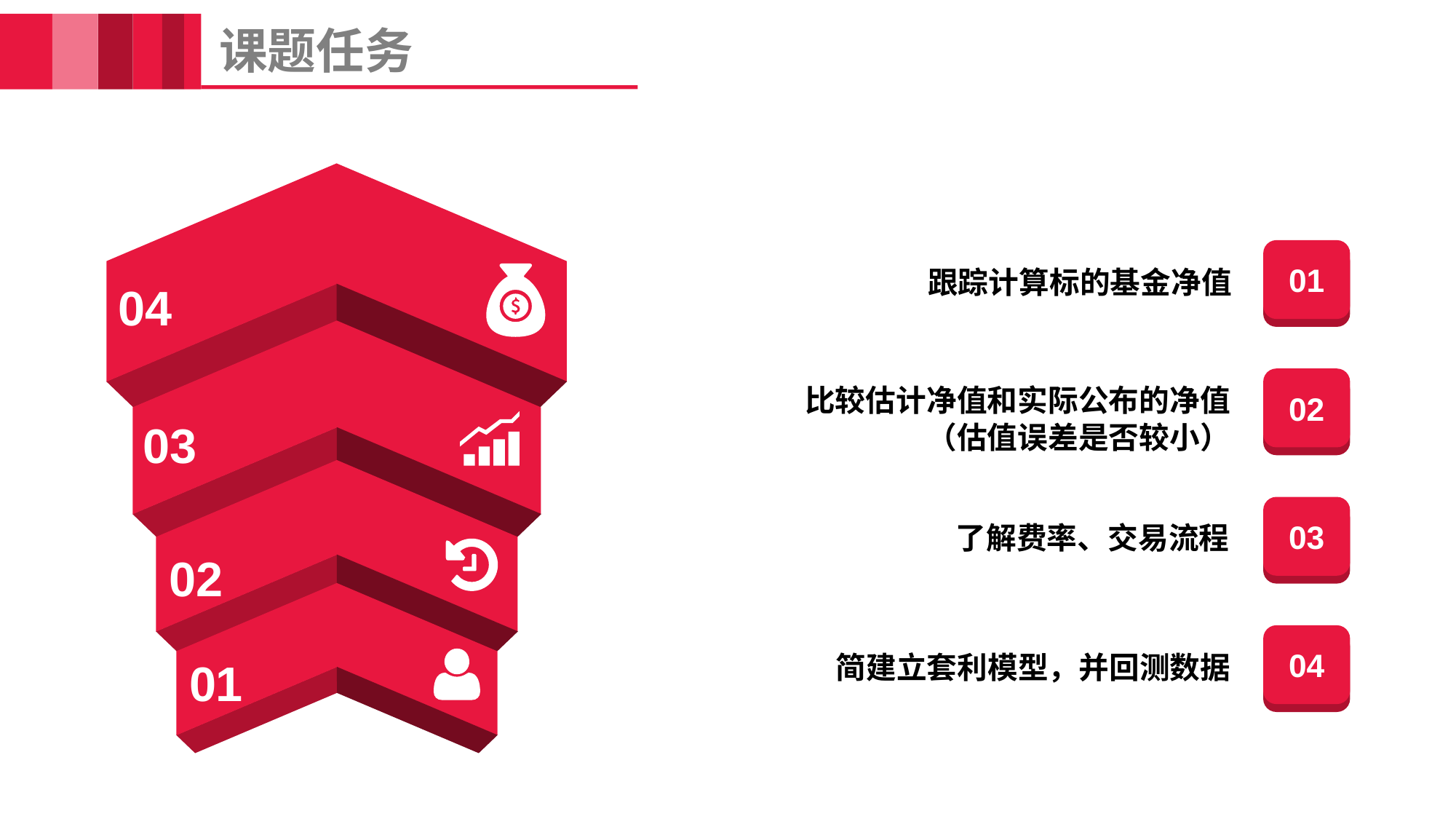

# 课题任务

01

跟踪计算标的基金净值
04

02

比较估计净值和实际公布的净值
（估值误差是否较小）

03

03

了解费率、交易流程

02

04

01

简建立套利模型，并回测数据